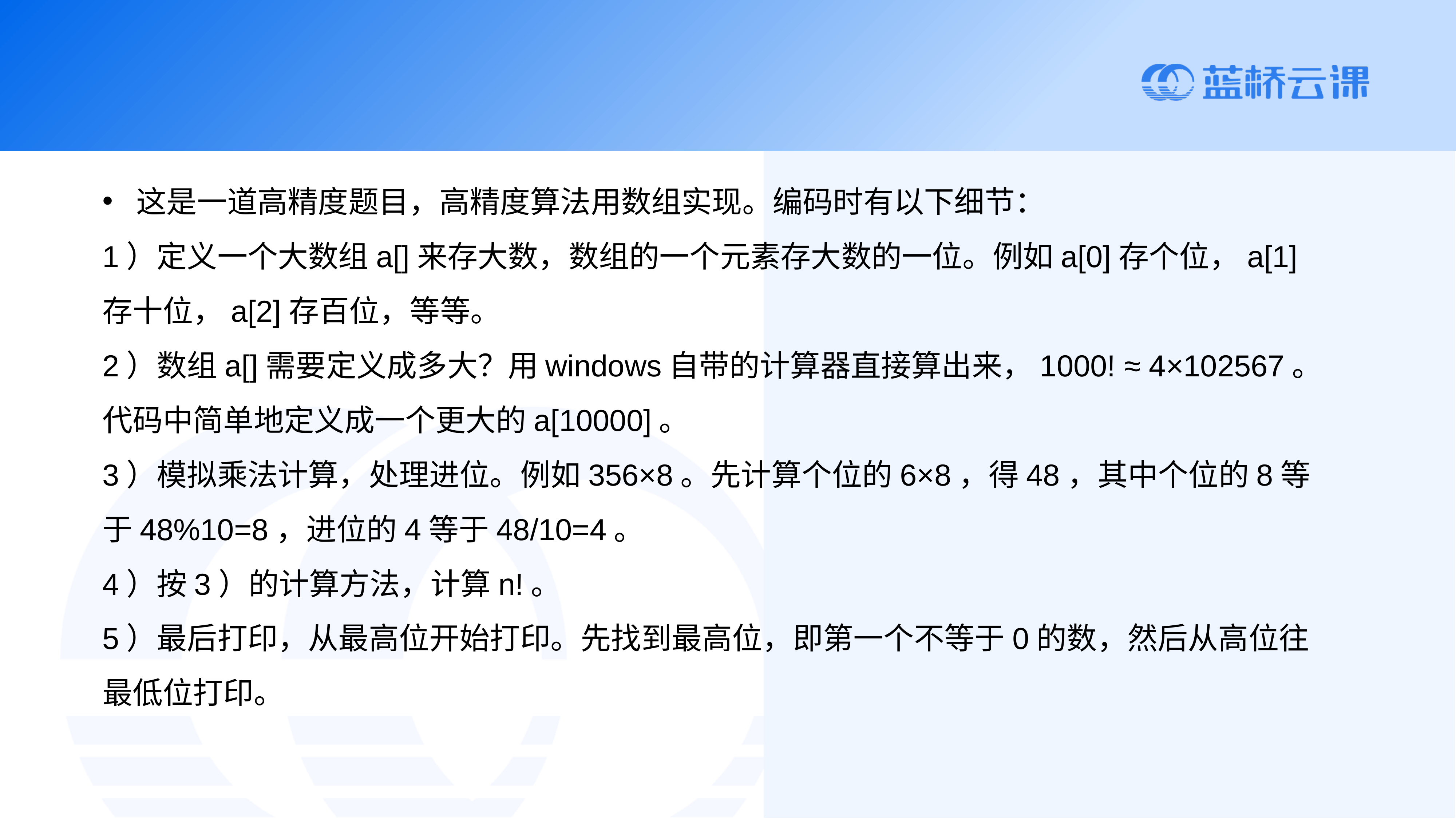

这是一道高精度题目，高精度算法用数组实现。编码时有以下细节：
1）定义一个大数组a[]来存大数，数组的一个元素存大数的一位。例如a[0]存个位，a[1]存十位，a[2]存百位，等等。
2）数组a[]需要定义成多大？用windows自带的计算器直接算出来，1000! ≈ 4×102567。代码中简单地定义成一个更大的a[10000]。
3）模拟乘法计算，处理进位。例如356×8。先计算个位的6×8，得48，其中个位的8等于48%10=8，进位的4等于48/10=4。
4）按3）的计算方法，计算n!。
5）最后打印，从最高位开始打印。先找到最高位，即第一个不等于0的数，然后从高位往最低位打印。